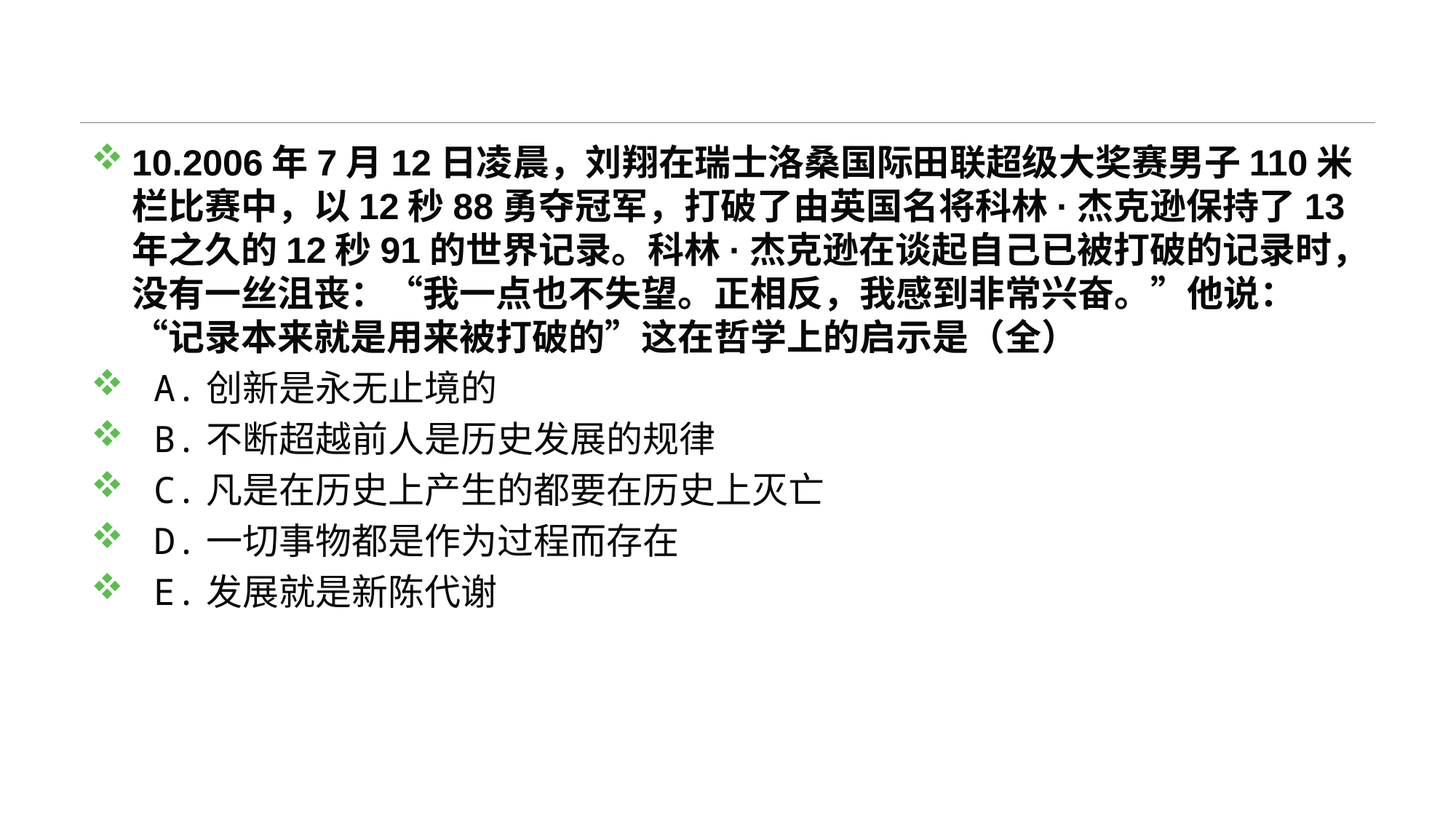

#
10.2006年7月12日凌晨，刘翔在瑞士洛桑国际田联超级大奖赛男子110米栏比赛中，以12秒88勇夺冠军，打破了由英国名将科林·杰克逊保持了13年之久的12秒91的世界记录。科林·杰克逊在谈起自己已被打破的记录时，没有一丝沮丧：“我一点也不失望。正相反，我感到非常兴奋。”他说：“记录本来就是用来被打破的”这在哲学上的启示是（全）
 A.创新是永无止境的
 B.不断超越前人是历史发展的规律
 C.凡是在历史上产生的都要在历史上灭亡
 D.一切事物都是作为过程而存在
 E.发展就是新陈代谢